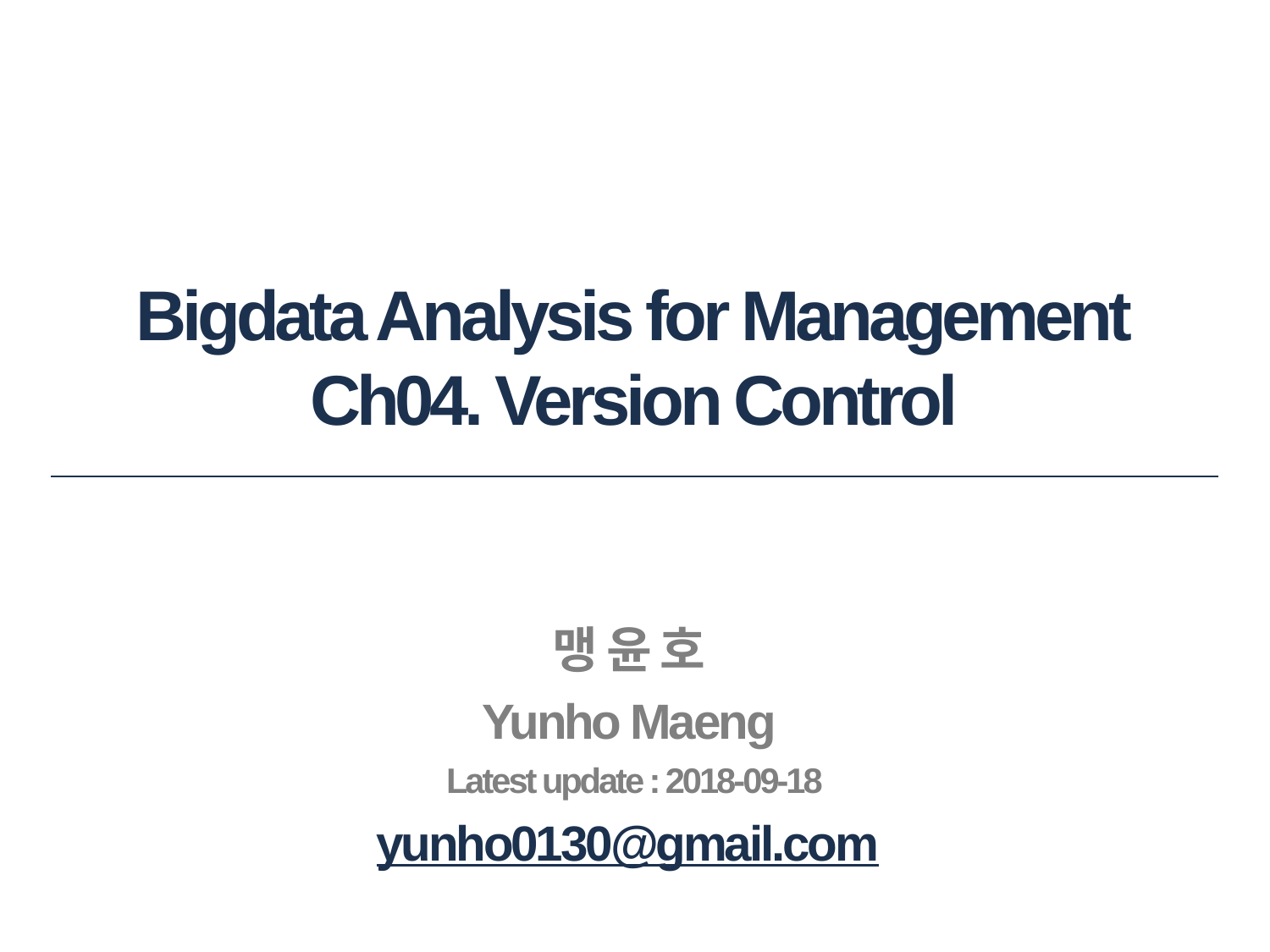

# Bigdata Analysis for Management Ch04. Version Control

맹 윤 호
Yunho Maeng
Latest update : 2018-09-18
yunho0130@gmail.com